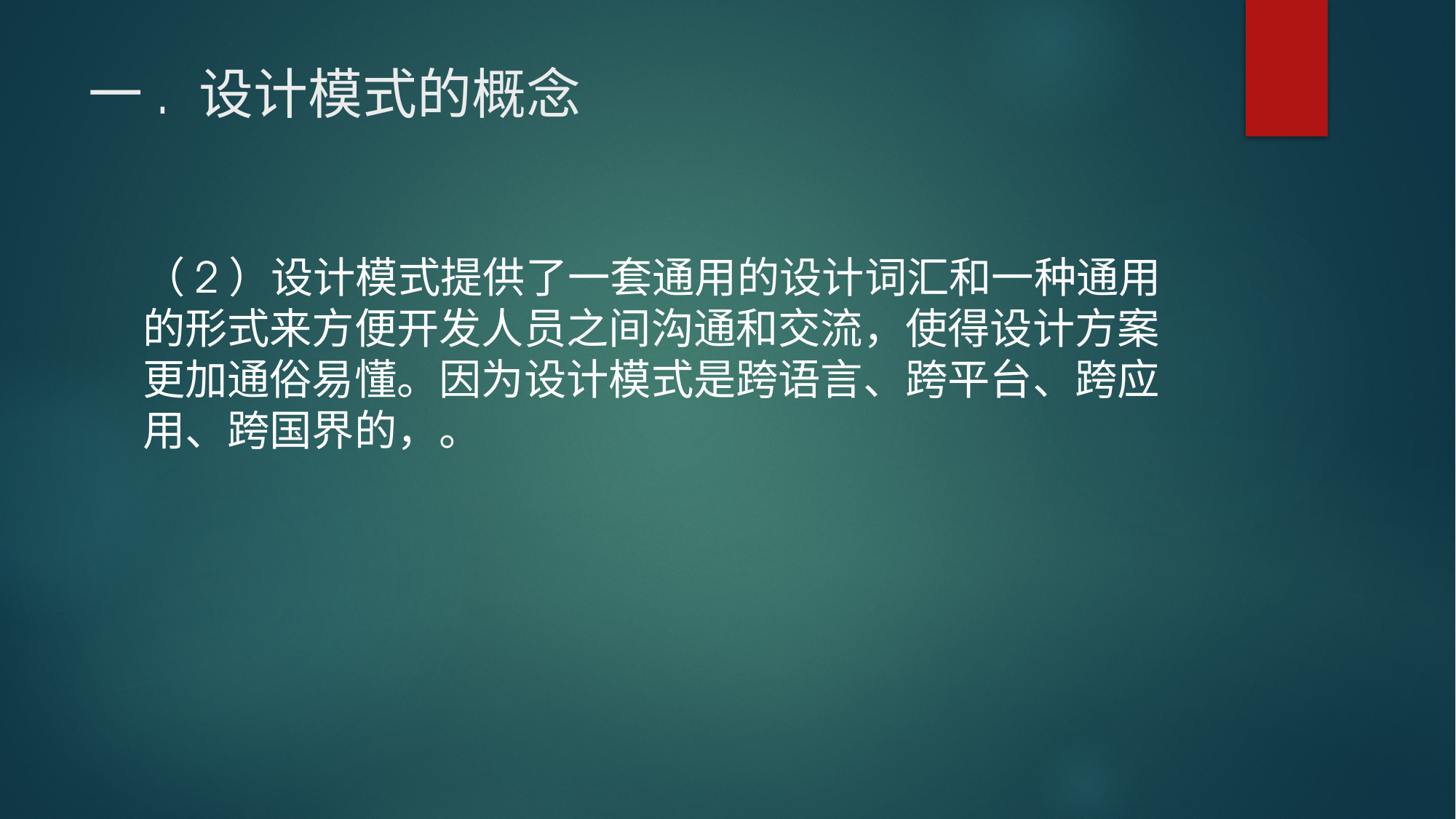

# 一. 设计模式的概念
（2）设计模式提供了一套通用的设计词汇和一种通用的形式来方便开发人员之间沟通和交流，使得设计方案更加通俗易懂。因为设计模式是跨语言、跨平台、跨应用、跨国界的，。